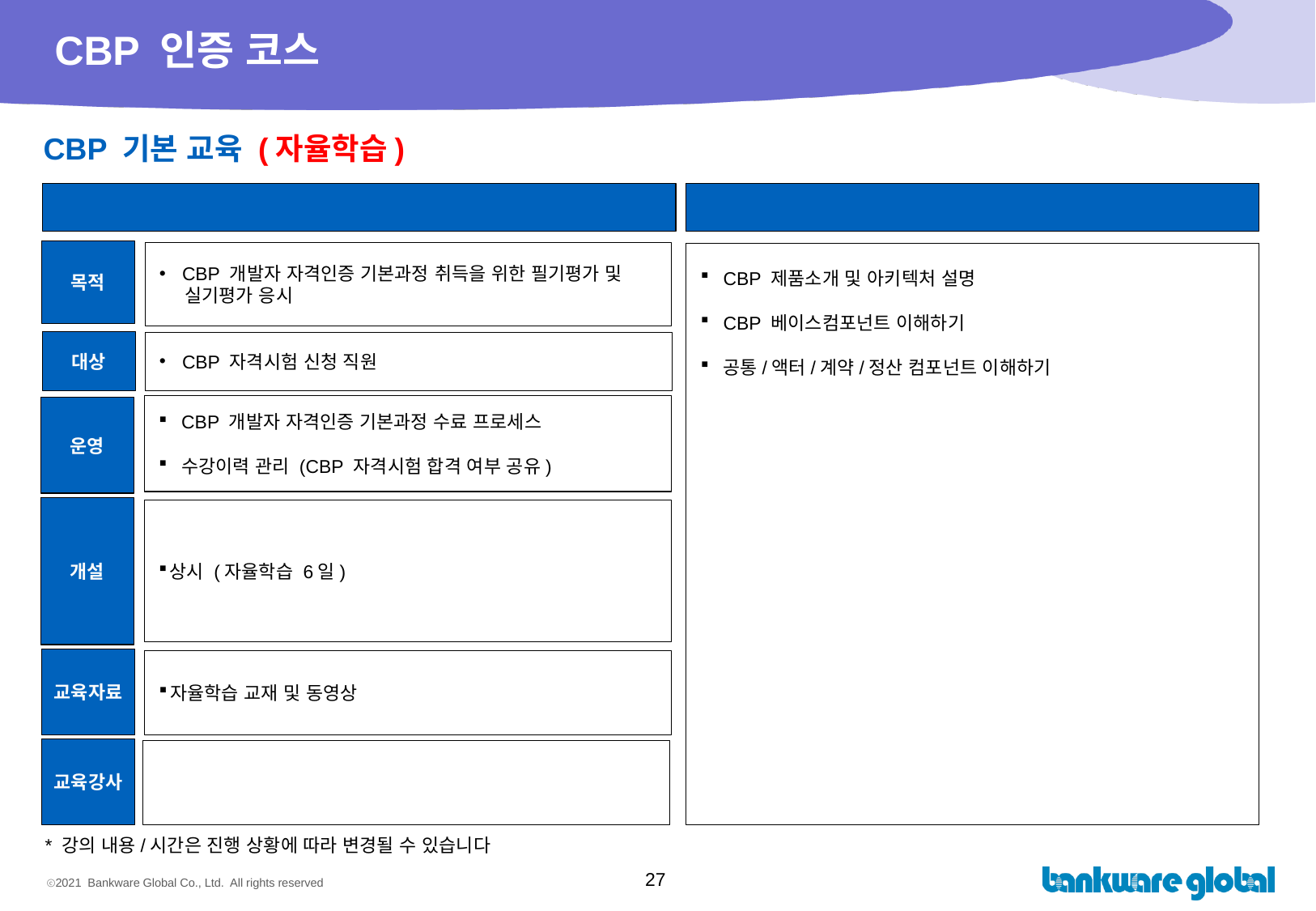

# CBP 인증 코스
CBP 기본 교육 (자율학습)
과정 개요
교육 내용(기본 안)
목적
CBP 개발자 자격인증 기본과정 취득을 위한 필기평가 및
    실기평가 응시
CBP 제품소개 및 아키텍처 설명

CBP 베이스컴포넌트 이해하기

공통/액터/계약/정산 컴포넌트 이해하기

대상
CBP 자격시험 신청 직원
CBP 개발자 자격인증 기본과정 수료 프로세스

수강이력 관리 (CBP 자격시험 합격 여부 공유)
운영
개설
상시 (자율학습 6일)
교육자료
자율학습 교재 및 동영상
교육강사

* 강의 내용/시간은 진행 상황에 따라 변경될 수 있습니다